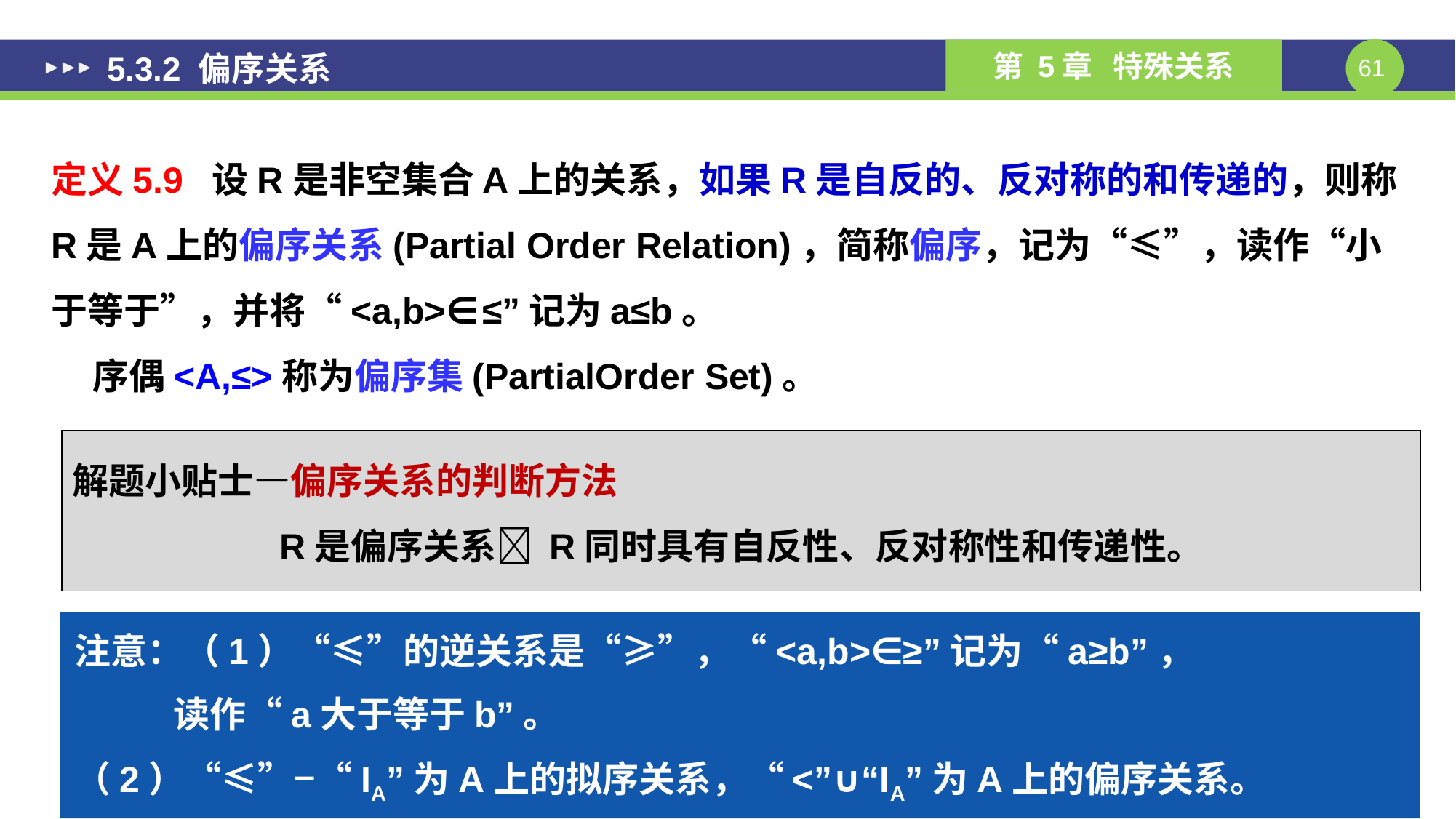

# 5.3.2 偏序关系
定义5.9  设R是非空集合A上的关系，如果R是自反的、反对称的和传递的，则称R是A上的偏序关系(Partial Order Relation)，简称偏序，记为“≤”，读作“小于等于”，并将“<a,b>∈≤”记为a≤b。
    序偶<A,≤>称为偏序集(PartialOrder Set)。
解题小贴士—偏序关系的判断方法
R是偏序关系⇔ R同时具有自反性、反对称性和传递性。
注意：（1）“≤”的逆关系是“≥”，“<a,b>∈≥”记为“a≥b”，
           读作“a大于等于b”。
（2）“≤”−“IA”为A上的拟序关系，“<”∪“IA”为A上的偏序关系。